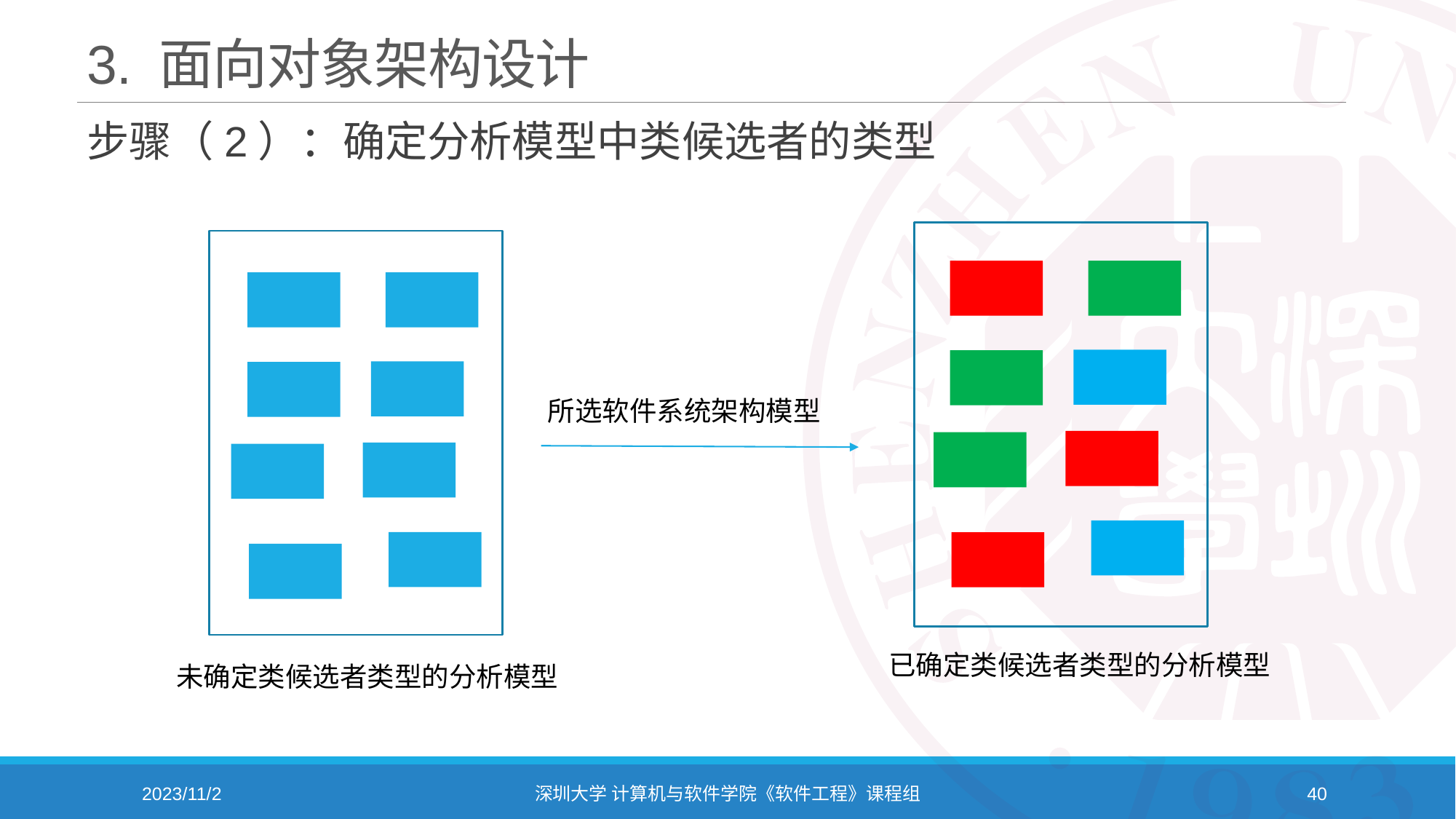

# 3. 面向对象架构设计
步骤（2）：确定分析模型中类候选者的类型

所选软件系统架构模型

已确定类候选者类型的分析模型
未确定类候选者类型的分析模型
2023/11/2
深圳大学 计算机与软件学院《软件工程》课程组
40